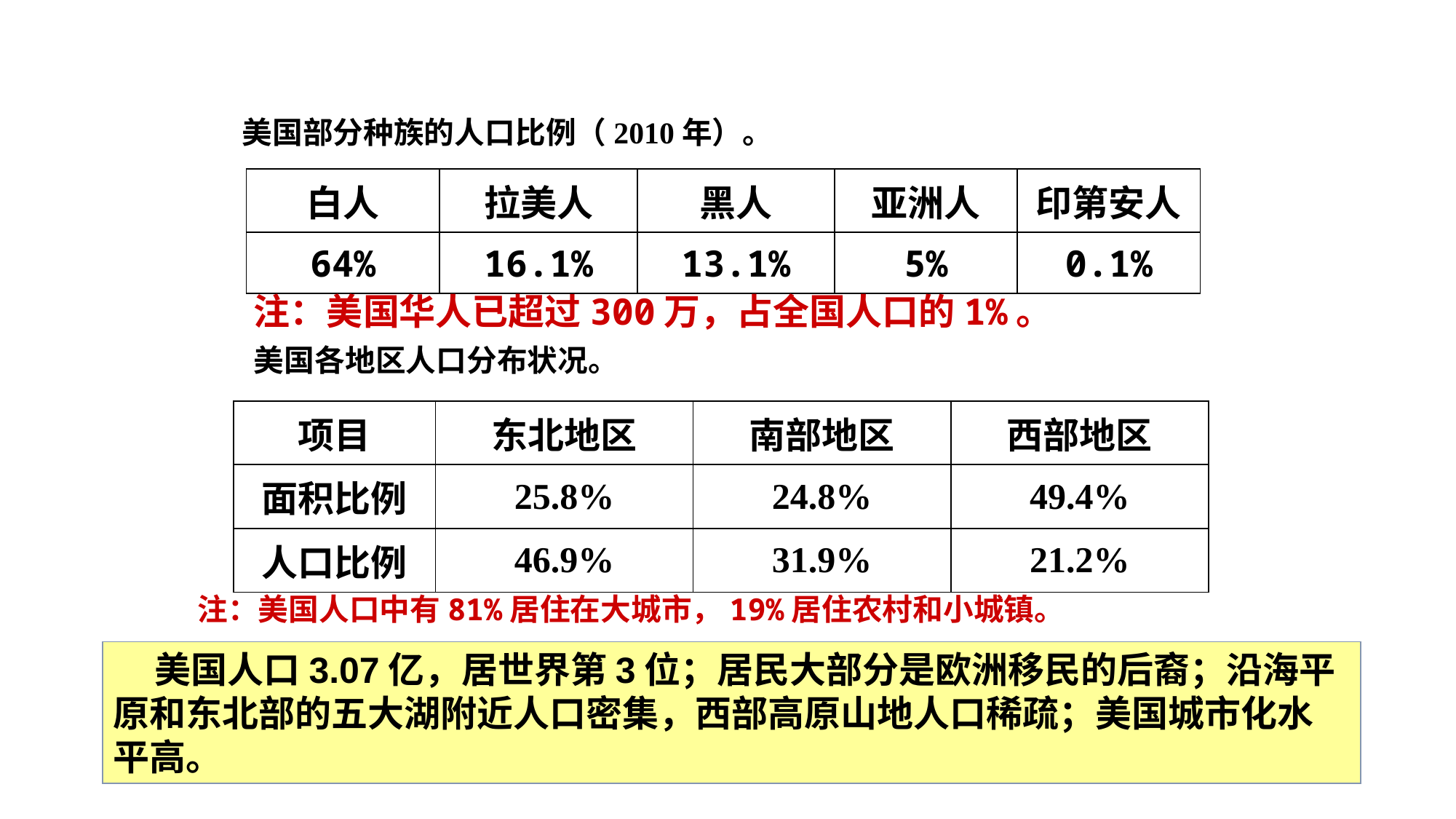

美国部分种族的人口比例（2010年）。
| 白人 | 拉美人 | 黑人 | 亚洲人 | 印第安人 |
| --- | --- | --- | --- | --- |
| 64% | 16.1% | 13.1% | 5% | 0.1% |
注：美国华人已超过300万，占全国人口的1%。
美国各地区人口分布状况。
| 项目 | 东北地区 | 南部地区 | 西部地区 |
| --- | --- | --- | --- |
| 面积比例 | 25.8% | 24.8% | 49.4% |
| 人口比例 | 46.9% | 31.9% | 21.2% |
注：美国人口中有81%居住在大城市，19%居住农村和小城镇。
    美国人口3.07亿，居世界第3位；居民大部分是欧洲移民的后裔；沿海平原和东北部的五大湖附近人口密集，西部高原山地人口稀疏；美国城市化水平高。